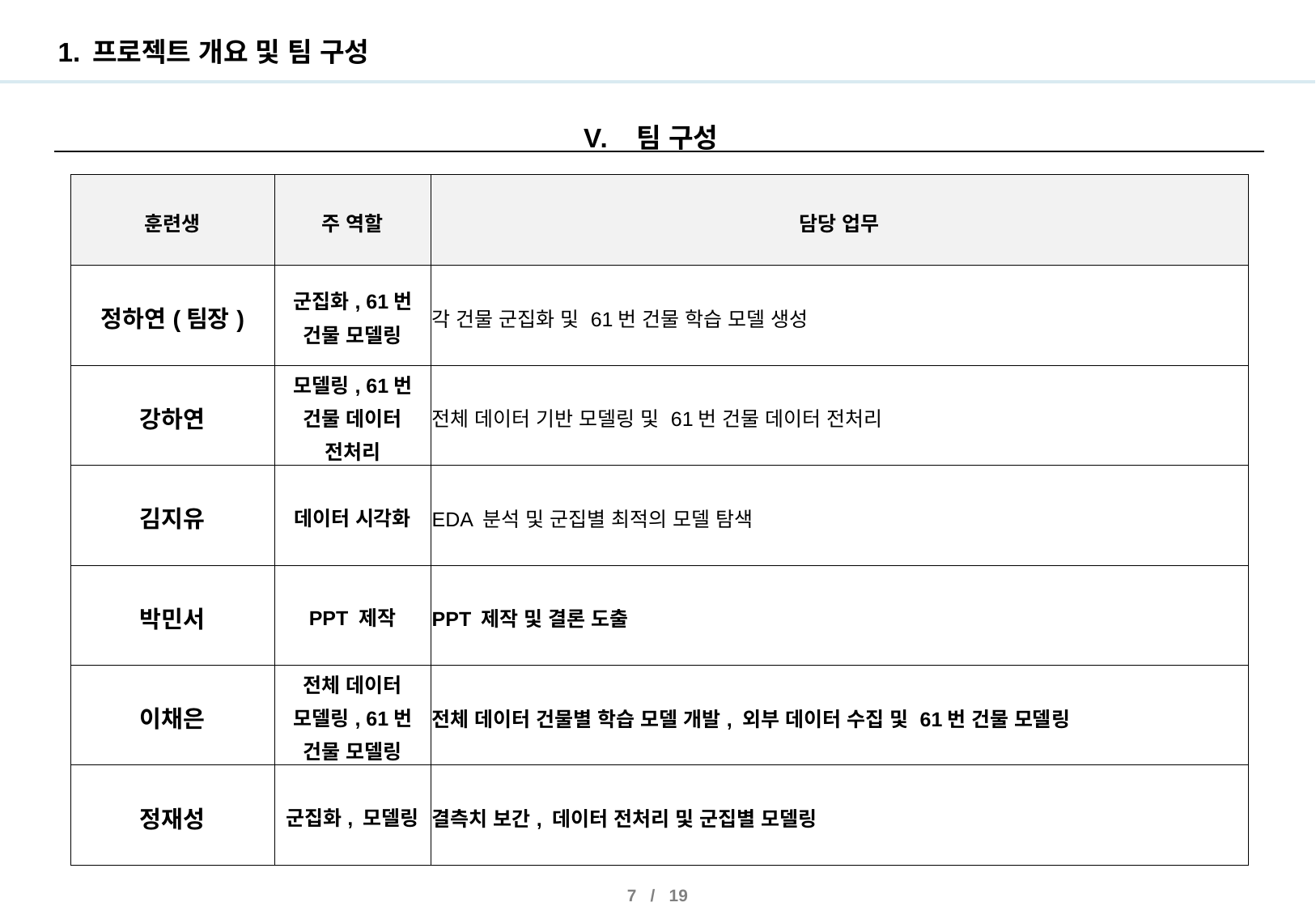

# 1. 프로젝트 개요 및 팀 구성
팀 구성
| 훈련생 | 주 역할 | 담당 업무 |
| --- | --- | --- |
| 정하연(팀장) | 군집화, 61번 건물 모델링 | 각 건물 군집화 및 61번 건물 학습 모델 생성 |
| 강하연 | 모델링, 61번 건물 데이터 전처리 | 전체 데이터 기반 모델링 및 61번 건물 데이터 전처리 |
| 김지유 | 데이터 시각화 | EDA 분석 및 군집별 최적의 모델 탐색 |
| 박민서 | PPT 제작 | PPT 제작 및 결론 도출 |
| 이채은 | 전체 데이터 모델링, 61번 건물 모델링 | 전체 데이터 건물별 학습 모델 개발, 외부 데이터 수집 및 61번 건물 모델링 |
| 정재성 | 군집화, 모델링 | 결측치 보간, 데이터 전처리 및 군집별 모델링 |